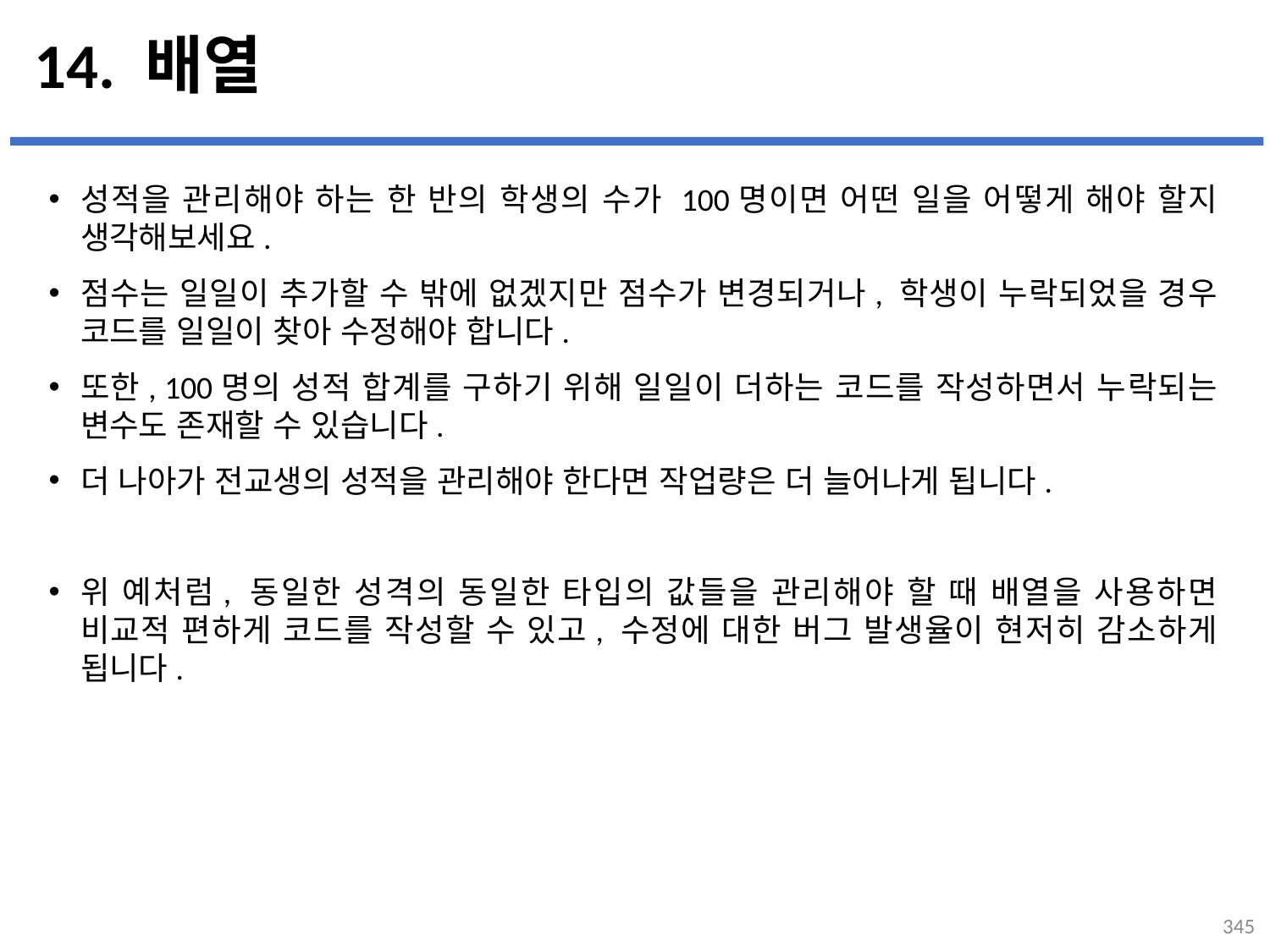

# 14. 배열
성적을 관리해야 하는 한 반의 학생의 수가 100명이면 어떤 일을 어떻게 해야 할지 생각해보세요.
점수는 일일이 추가할 수 밖에 없겠지만 점수가 변경되거나, 학생이 누락되었을 경우 코드를 일일이 찾아 수정해야 합니다.
또한, 100명의 성적 합계를 구하기 위해 일일이 더하는 코드를 작성하면서 누락되는 변수도 존재할 수 있습니다.
더 나아가 전교생의 성적을 관리해야 한다면 작업량은 더 늘어나게 됩니다.

위 예처럼, 동일한 성격의 동일한 타입의 값들을 관리해야 할 때 배열을 사용하면 비교적 편하게 코드를 작성할 수 있고, 수정에 대한 버그 발생율이 현저히 감소하게 됩니다.
...

설명
345